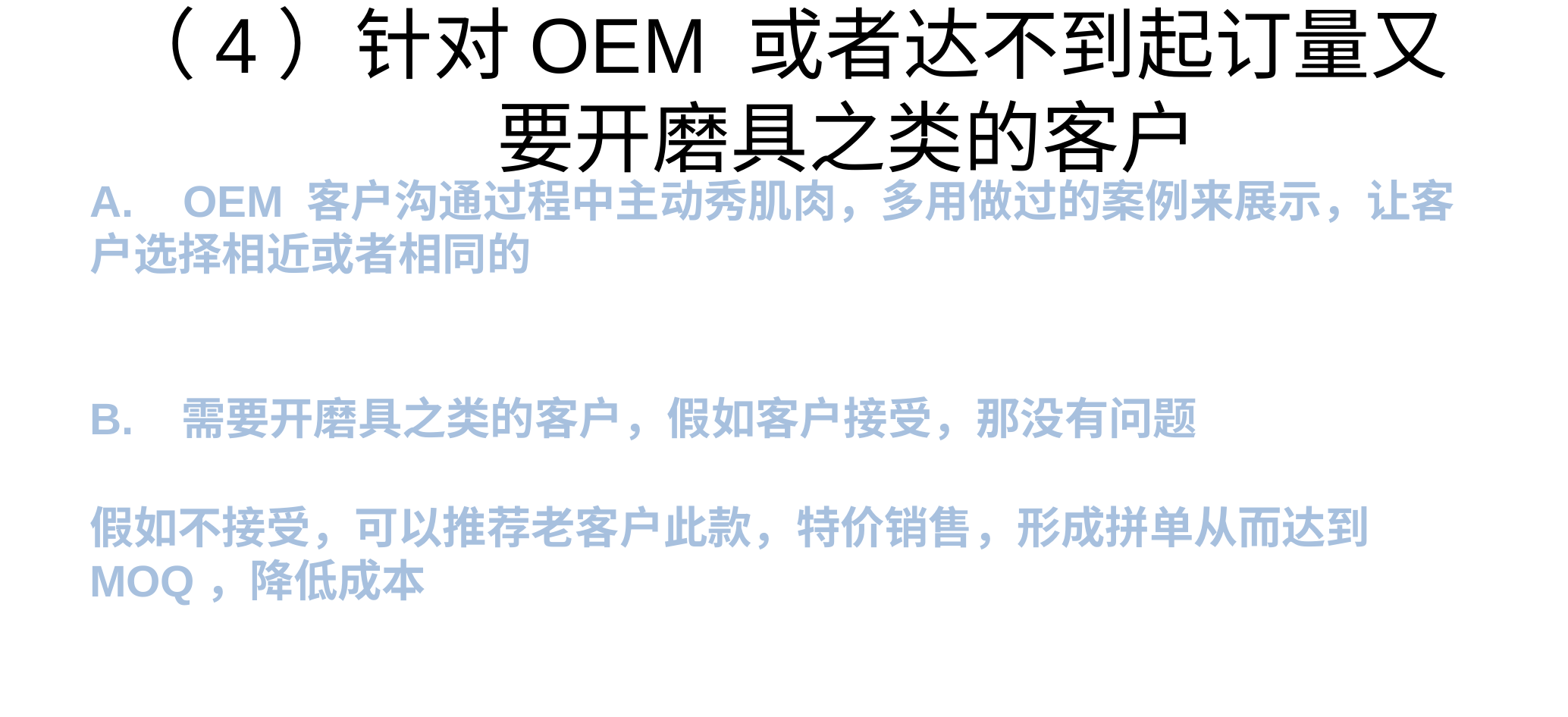

A.    OEM 客户沟通过程中主动秀肌肉，多用做过的案例来展示，让客户选择相近或者相同的

B.   需要开磨具之类的客户，假如客户接受，那没有问题

假如不接受，可以推荐老客户此款，特价销售，形成拼单从而达到MOQ，降低成本

# （4）针对OEM 或者达不到起订量又要开磨具之类的客户
58